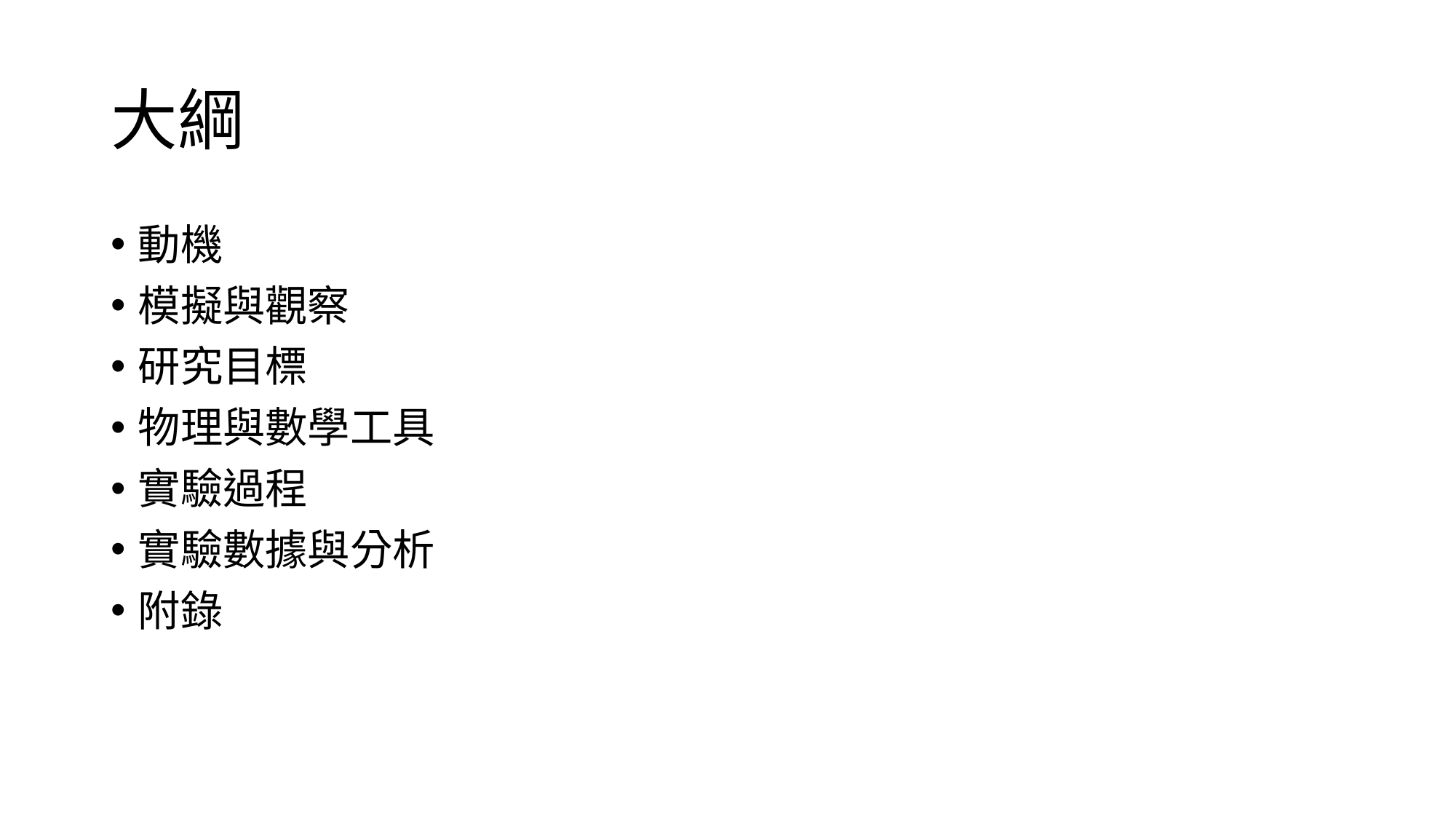

# 大綱
動機
模擬與觀察
研究目標
物理與數學工具
實驗過程
實驗數據與分析
附錄